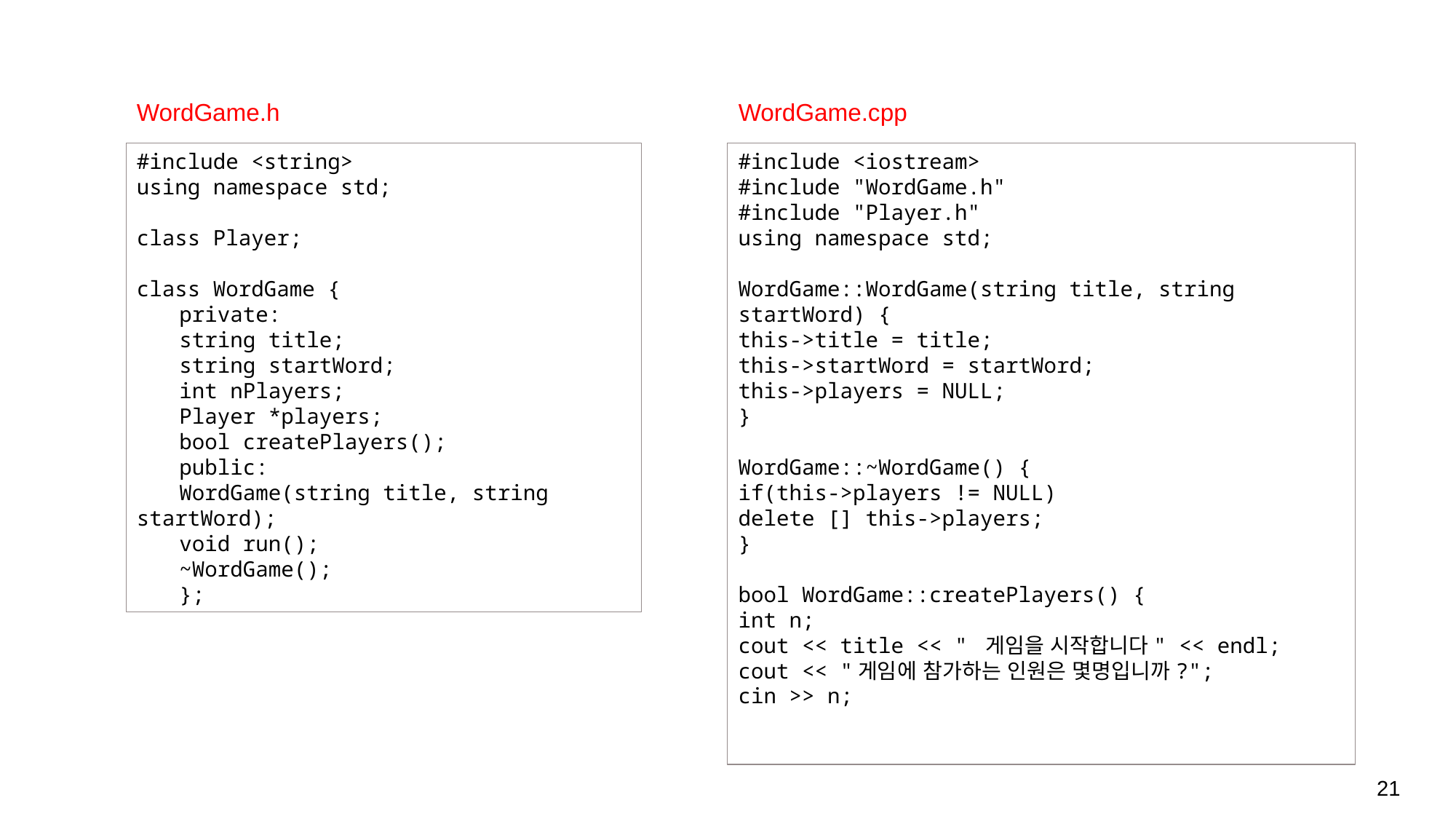

WordGame.h
WordGame.cpp
#include <string>
using namespace std;

class Player;

class WordGame {
private:
string title;
string startWord;
int nPlayers;
Player *players;
bool createPlayers();
public:
WordGame(string title, string startWord);
void run();
~WordGame();
};
#include <iostream>
#include "WordGame.h"
#include "Player.h"
using namespace std;

WordGame::WordGame(string title, string startWord) {
this->title = title;
this->startWord = startWord;
this->players = NULL;
}

WordGame::~WordGame() {
if(this->players != NULL)
delete [] this->players;
}

bool WordGame::createPlayers() {
int n;
cout << title << " 게임을 시작합니다" << endl;
cout << "게임에 참가하는 인원은 몇명입니까?";
cin >> n;